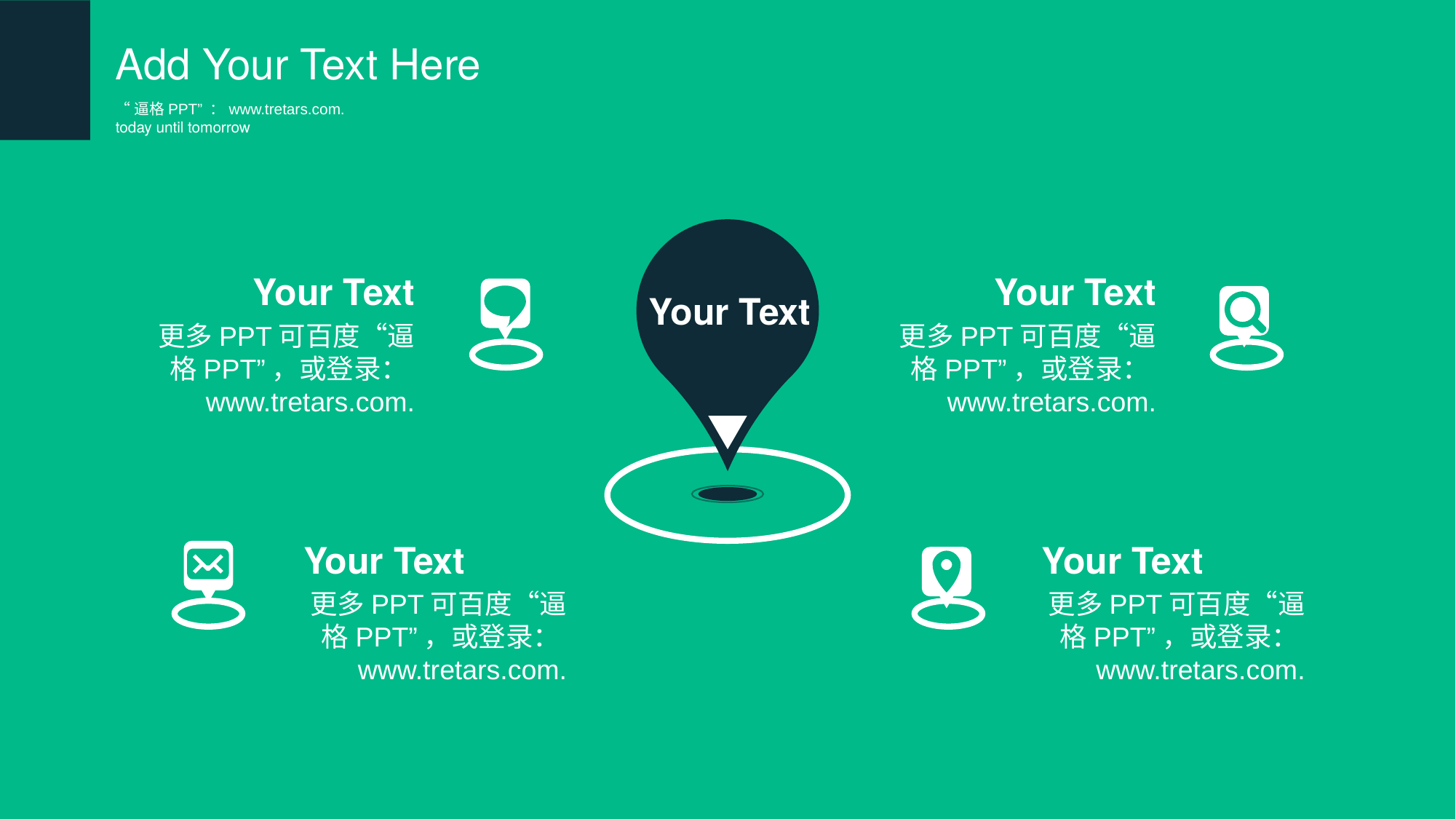

Add Your Text Here
“逼格PPT” ：www.tretars.com.
today until tomorrow

Your Text

Your Text
更多PPT可百度“逼格PPT”，或登录：www.tretars.com.
Your Text
更多PPT可百度“逼格PPT”，或登录：www.tretars.com.

Your Text
更多PPT可百度“逼格PPT”，或登录：www.tretars.com.
Your Text

更多PPT可百度“逼格PPT”，或登录：www.tretars.com.